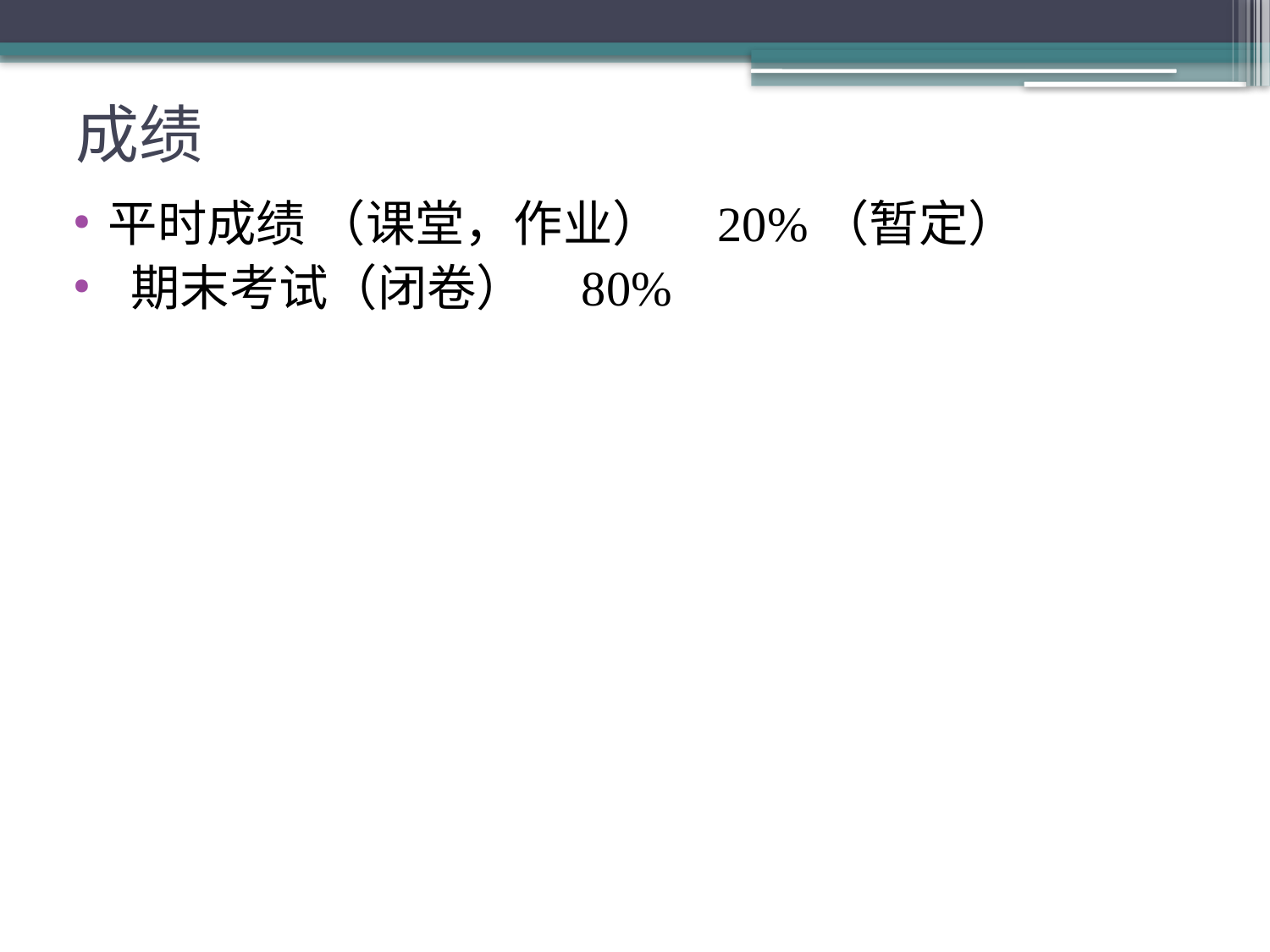

# 成绩
平时成绩 （课堂，作业）    20%（暂定）
 期末考试（闭卷）    80%